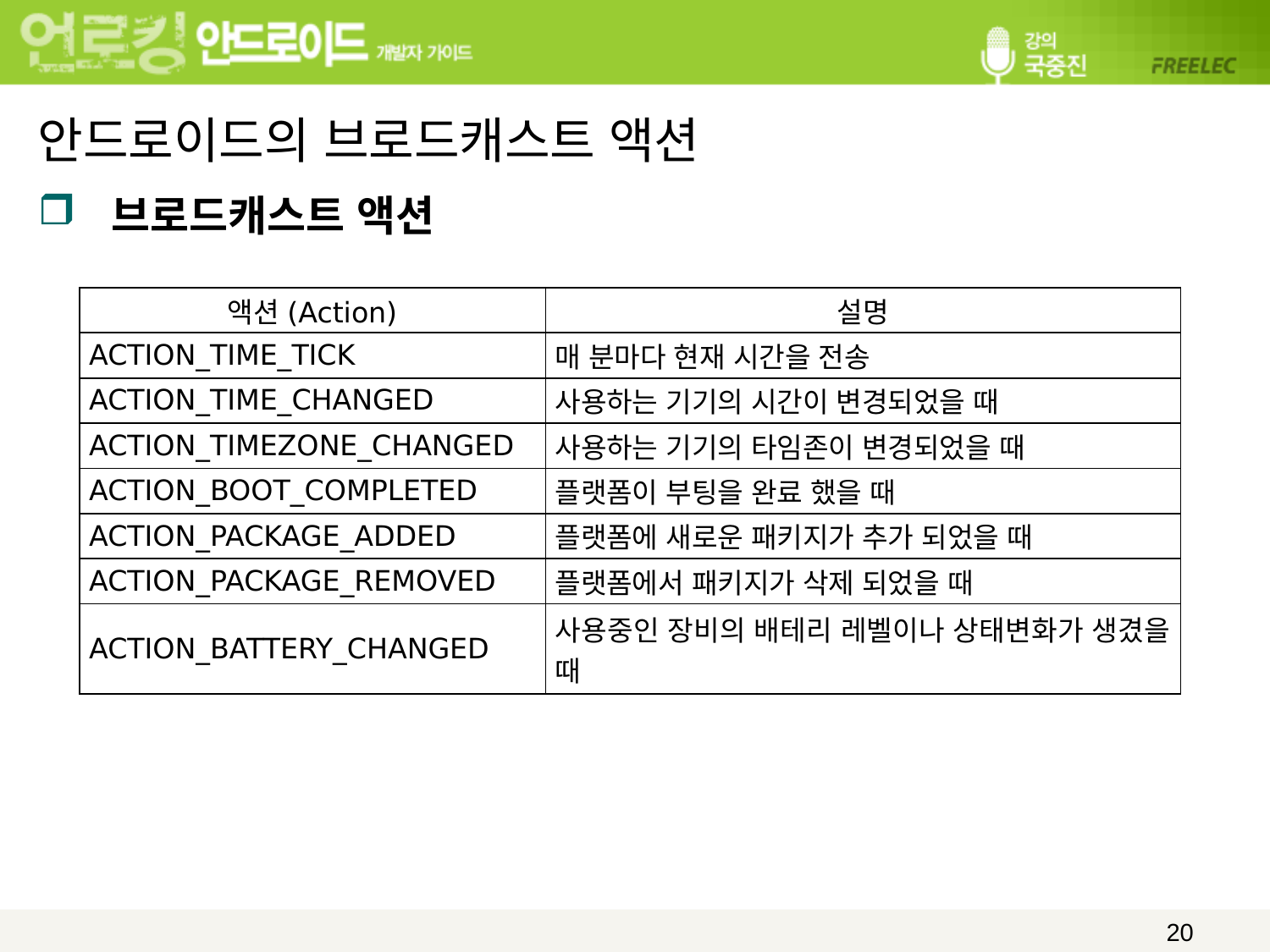

# 안드로이드의 브로드캐스트 액션
브로드캐스트 액션
| 액션(Action) | 설명 |
| --- | --- |
| ACTION\_TIME\_TICK | 매 분마다 현재 시간을 전송 |
| ACTION\_TIME\_CHANGED | 사용하는 기기의 시간이 변경되었을 때 |
| ACTION\_TIMEZONE\_CHANGED | 사용하는 기기의 타임존이 변경되었을 때 |
| ACTION\_BOOT\_COMPLETED | 플랫폼이 부팅을 완료 했을 때 |
| ACTION\_PACKAGE\_ADDED | 플랫폼에 새로운 패키지가 추가 되었을 때 |
| ACTION\_PACKAGE\_REMOVED | 플랫폼에서 패키지가 삭제 되었을 때 |
| ACTION\_BATTERY\_CHANGED | 사용중인 장비의 배테리 레벨이나 상태변화가 생겼을 때 |
20